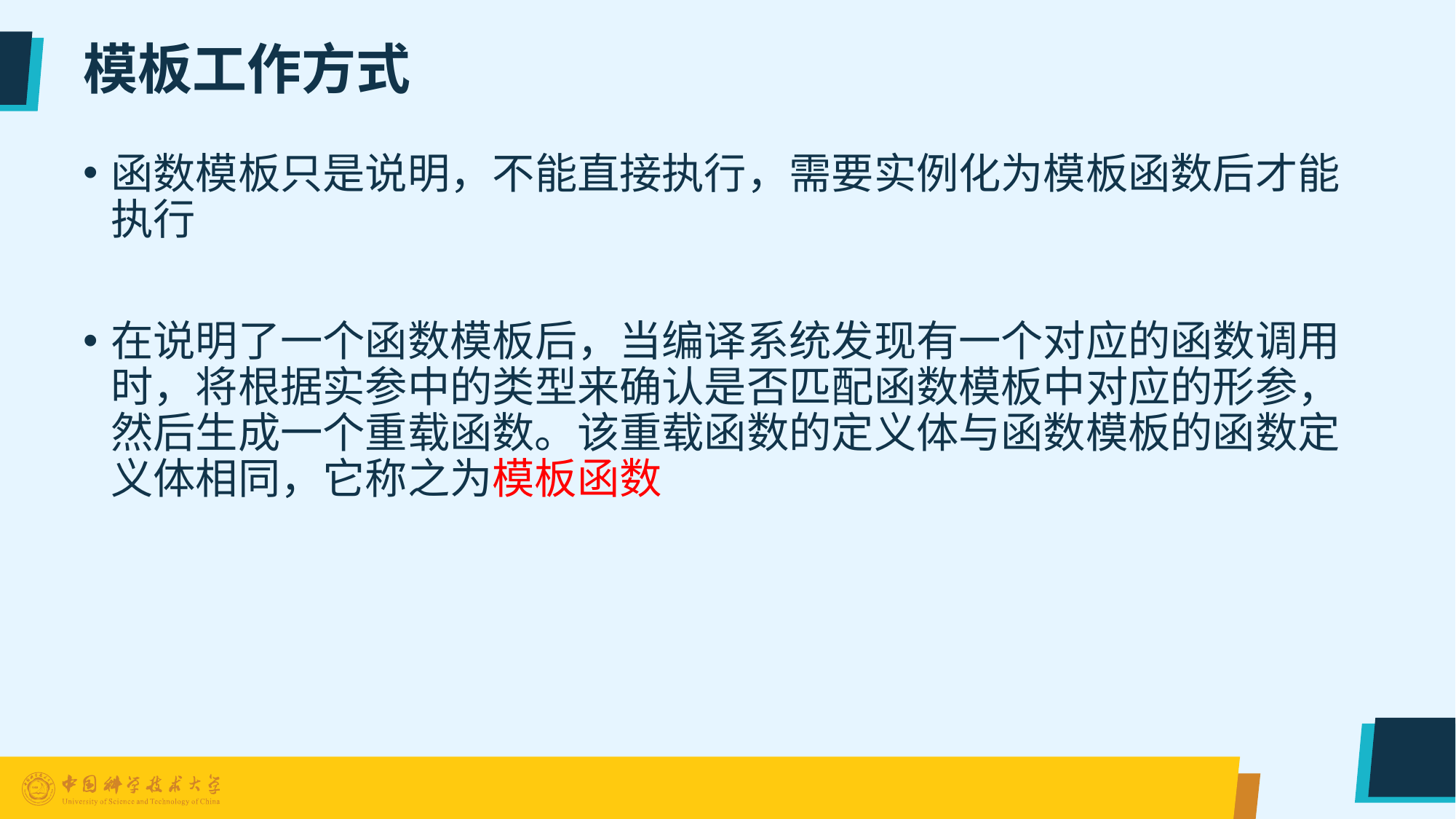

33
# 模板工作方式
函数模板只是说明，不能直接执行，需要实例化为模板函数后才能执行

在说明了一个函数模板后，当编译系统发现有一个对应的函数调用时，将根据实参中的类型来确认是否匹配函数模板中对应的形参，然后生成一个重载函数。该重载函数的定义体与函数模板的函数定义体相同，它称之为模板函数